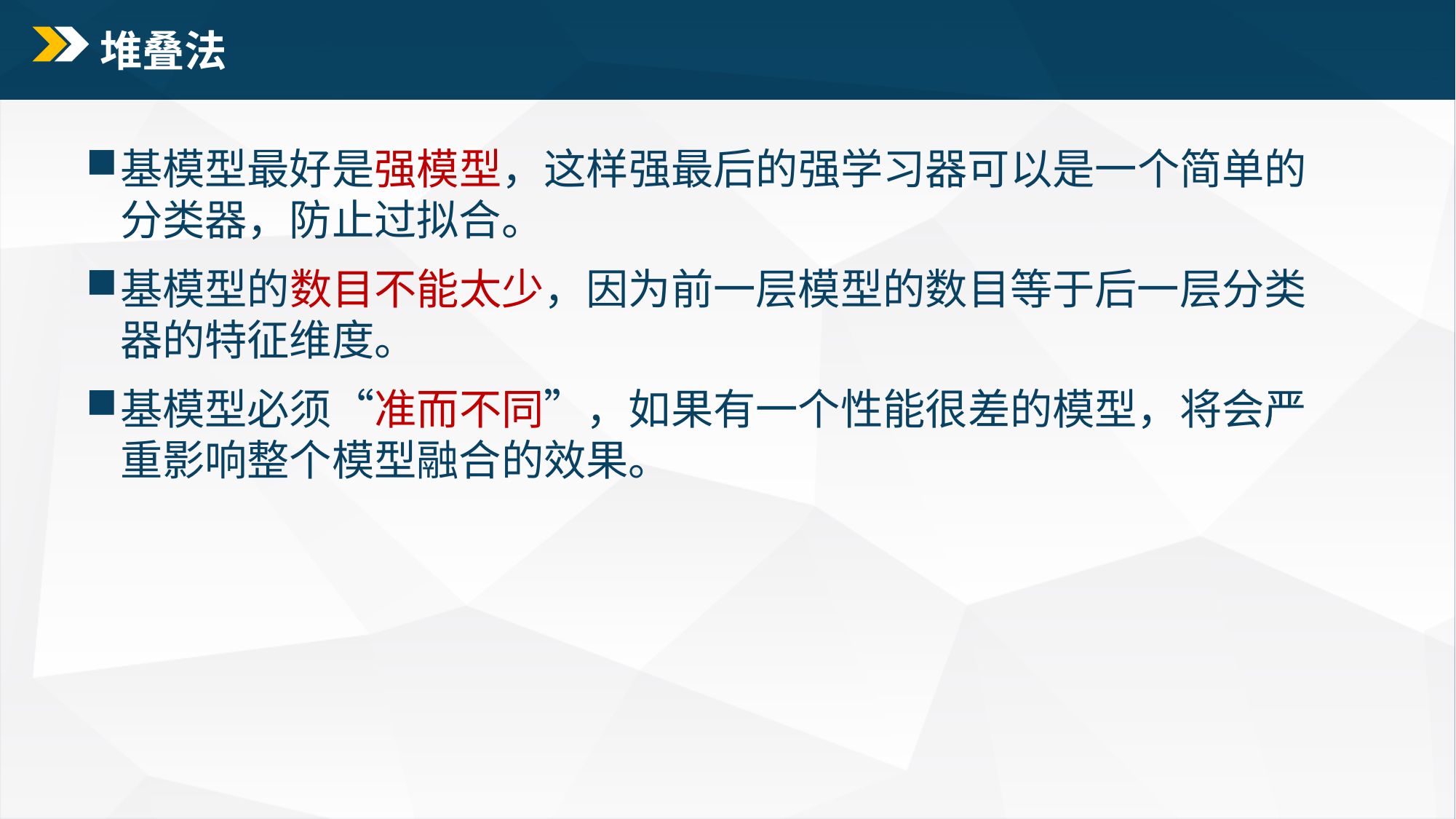

# 堆叠法
基模型最好是强模型，这样强最后的强学习器可以是一个简单的分类器，防止过拟合。
基模型的数目不能太少，因为前一层模型的数目等于后一层分类器的特征维度。
基模型必须“准而不同”，如果有一个性能很差的模型，将会严重影响整个模型融合的效果。